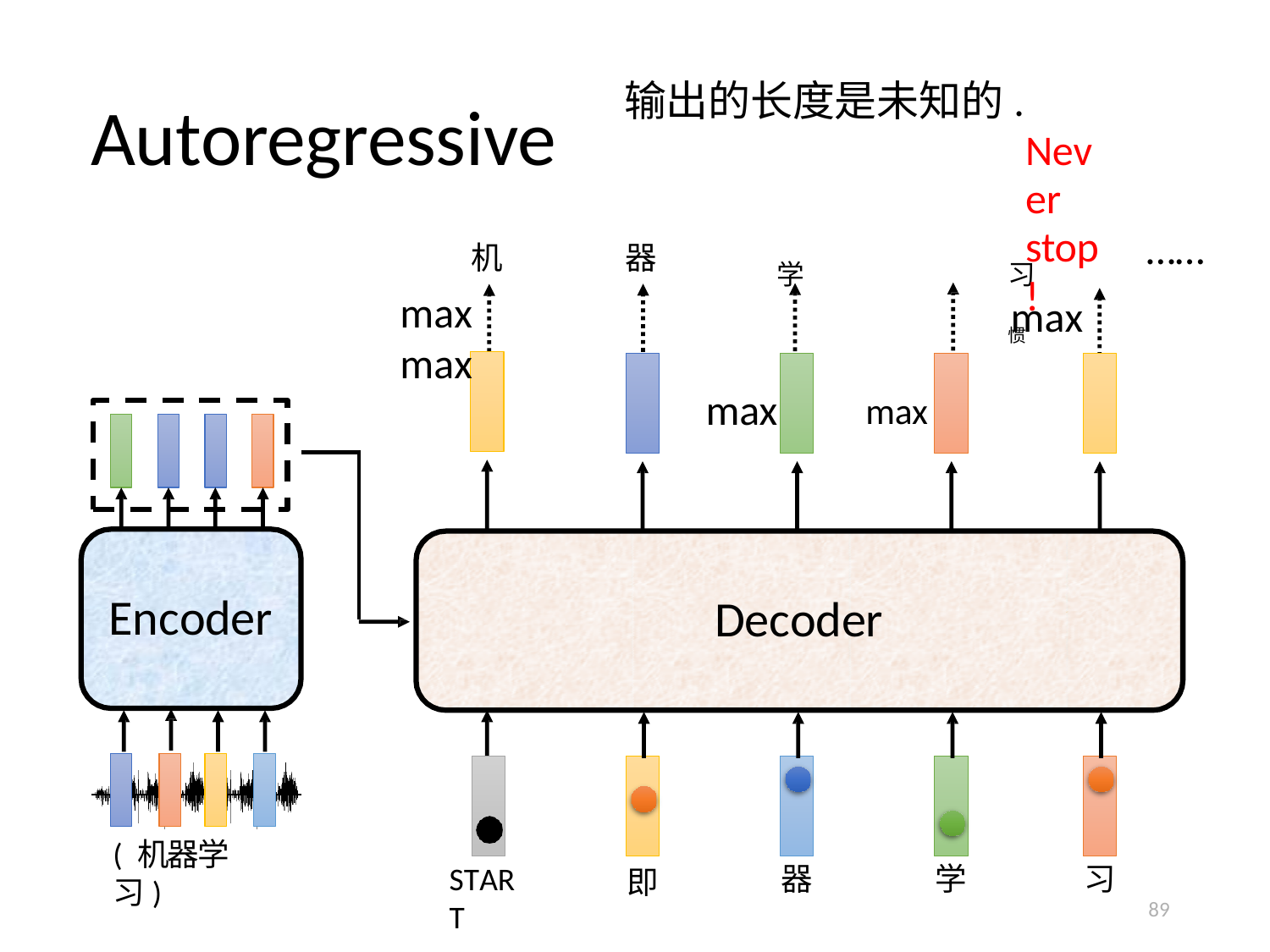

输出的长度是未知的.
Never stop!
# Autoregressive
……
学	习	惯
max	max
器
机

max	max

max

Encoder
Decoder

( 机器学习)
START
学
器
习
即
89